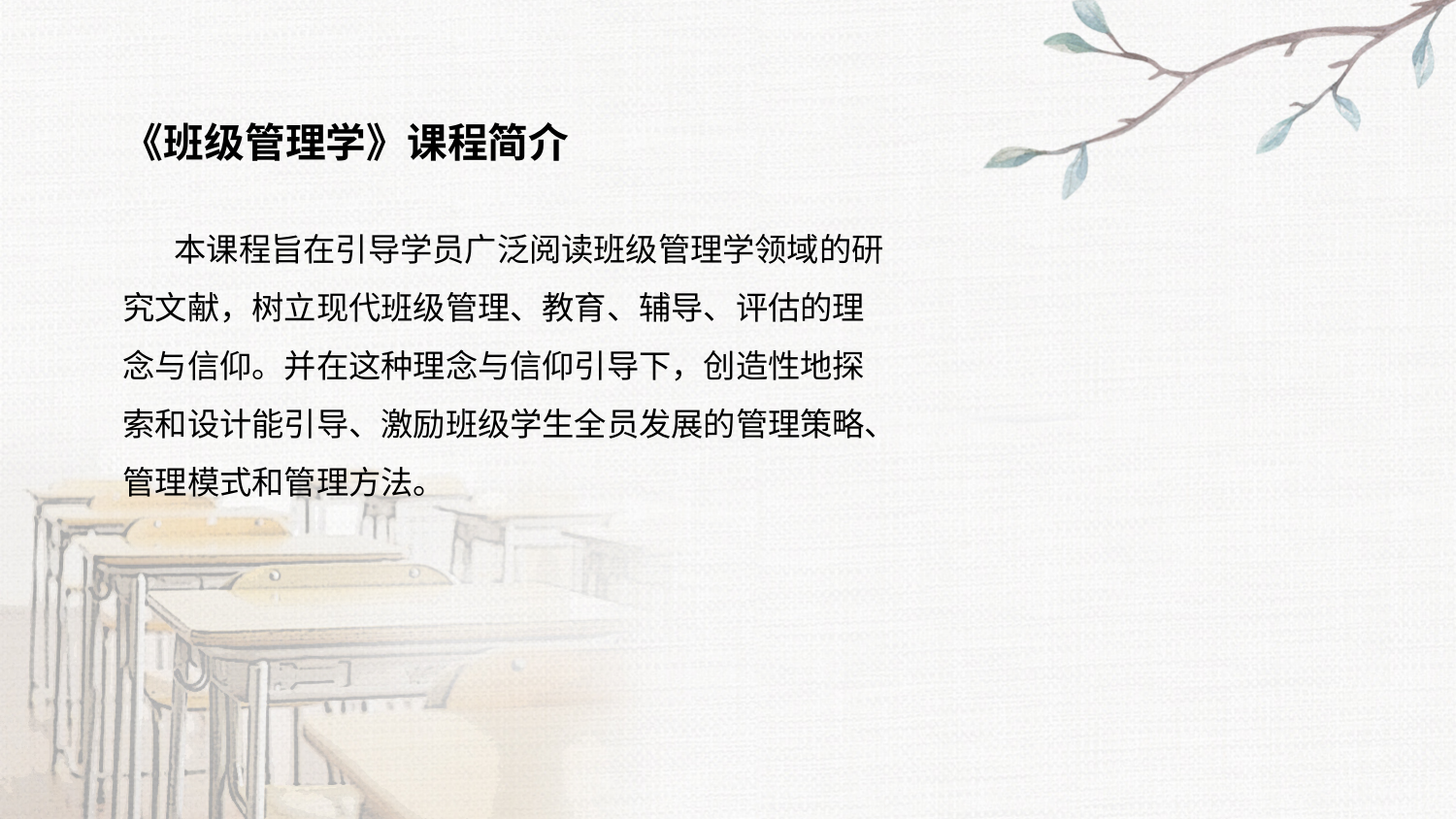

《班级管理学》课程简介
      本课程旨在引导学员广泛阅读班级管理学领域的研究文献，树立现代班级管理、教育、辅导、评估的理念与信仰。并在这种理念与信仰引导下，创造性地探索和设计能引导、激励班级学生全员发展的管理策略、管理模式和管理方法。